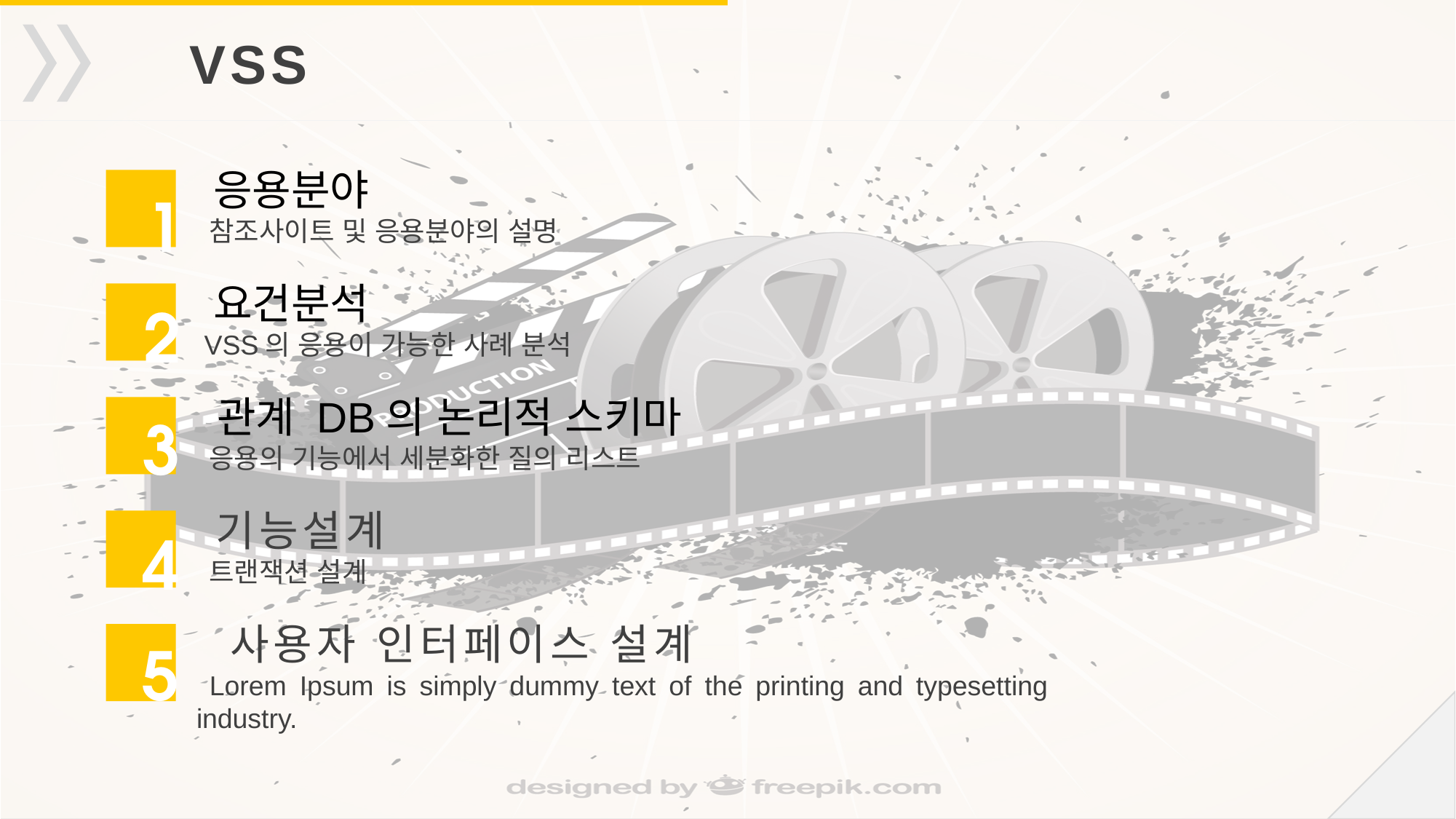

VSS

응용분야
 참조사이트 및 응용분야의 설명

1
요건분석
 VSS의 응용이 가능한 사례 분석

2
관계 DB의 논리적 스키마
 응용의 기능에서 세분화한 질의 리스트

3
기능설계
 트랜잭션 설계

4
사용자 인터페이스 설계
 Lorem Ipsum is simply dummy text of the printing and typesetting industry.

5